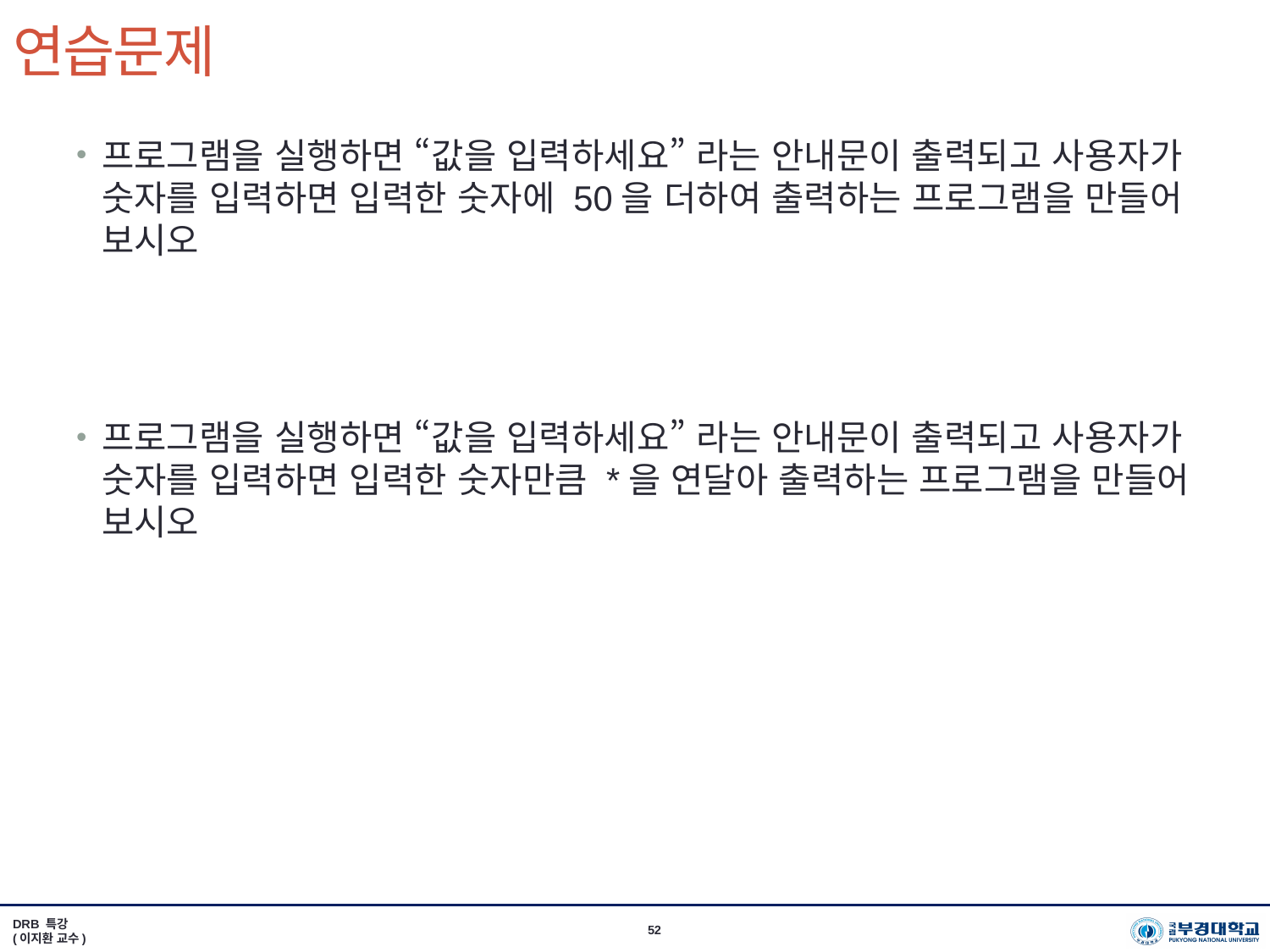

# 연습문제
프로그램을 실행하면 “값을 입력하세요” 라는 안내문이 출력되고 사용자가 숫자를 입력하면 입력한 숫자에 50을 더하여 출력하는 프로그램을 만들어 보시오

프로그램을 실행하면 “값을 입력하세요” 라는 안내문이 출력되고 사용자가 숫자를 입력하면 입력한 숫자만큼 *을 연달아 출력하는 프로그램을 만들어 보시오
DRB 특강
(이지환 교수)